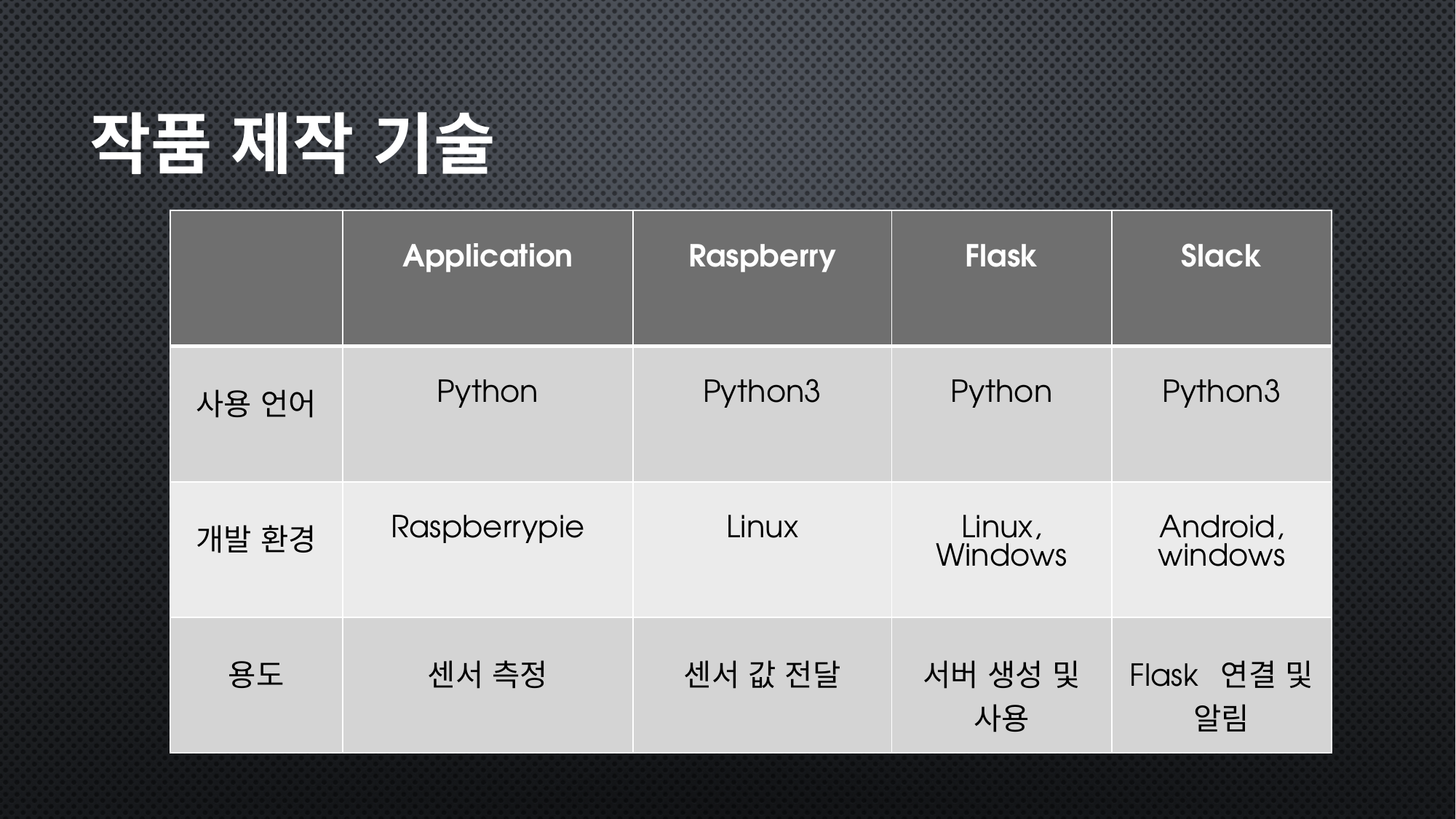

작품 제작 기술

|  | Application | Raspberry | Flask | Slack |
| --- | --- | --- | --- | --- |
| 사용 언어 | Python | Python3 | Python | Python3 |
| 개발 환경 | Raspberrypie | Linux | Linux, Windows | Android, windows |
| 용도 | 센서 측정 | 센서 값 전달 | 서버 생성 및 사용 | Flask 연결 및 알림 |